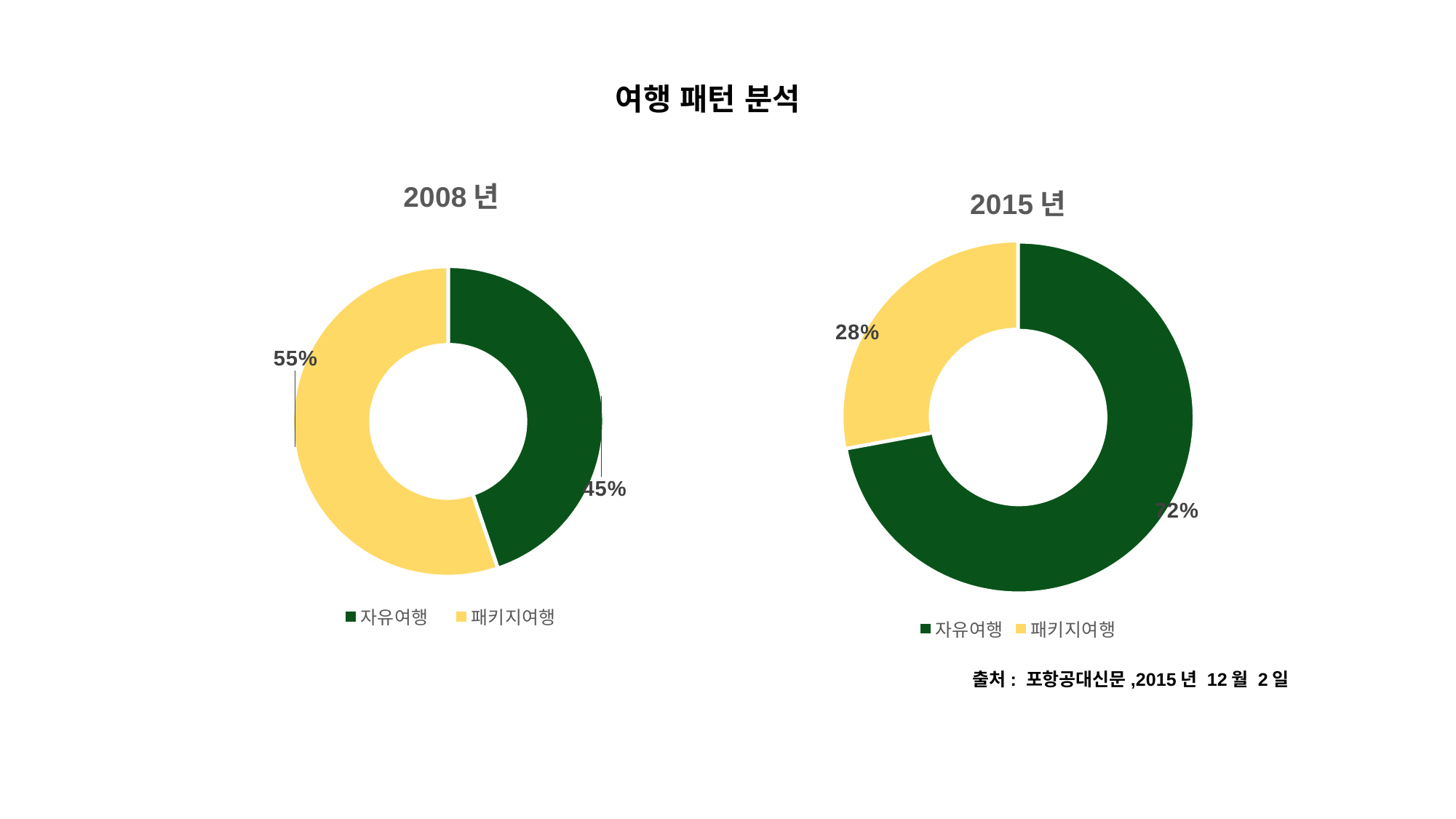

# 여행 패턴 분석

### Chart: 2008년

| Category | 2008년 |
|---|---|
| 자유여행 | 44.8 |
| 패키지여행 | 55.2 |

### Chart: 2015년

| Category | 2015년 |
|---|---|
| 자유여행 | 72.1 |
| 패키지여행 | 27.9 |
출처: 포항공대신문,2015년 12월 2일